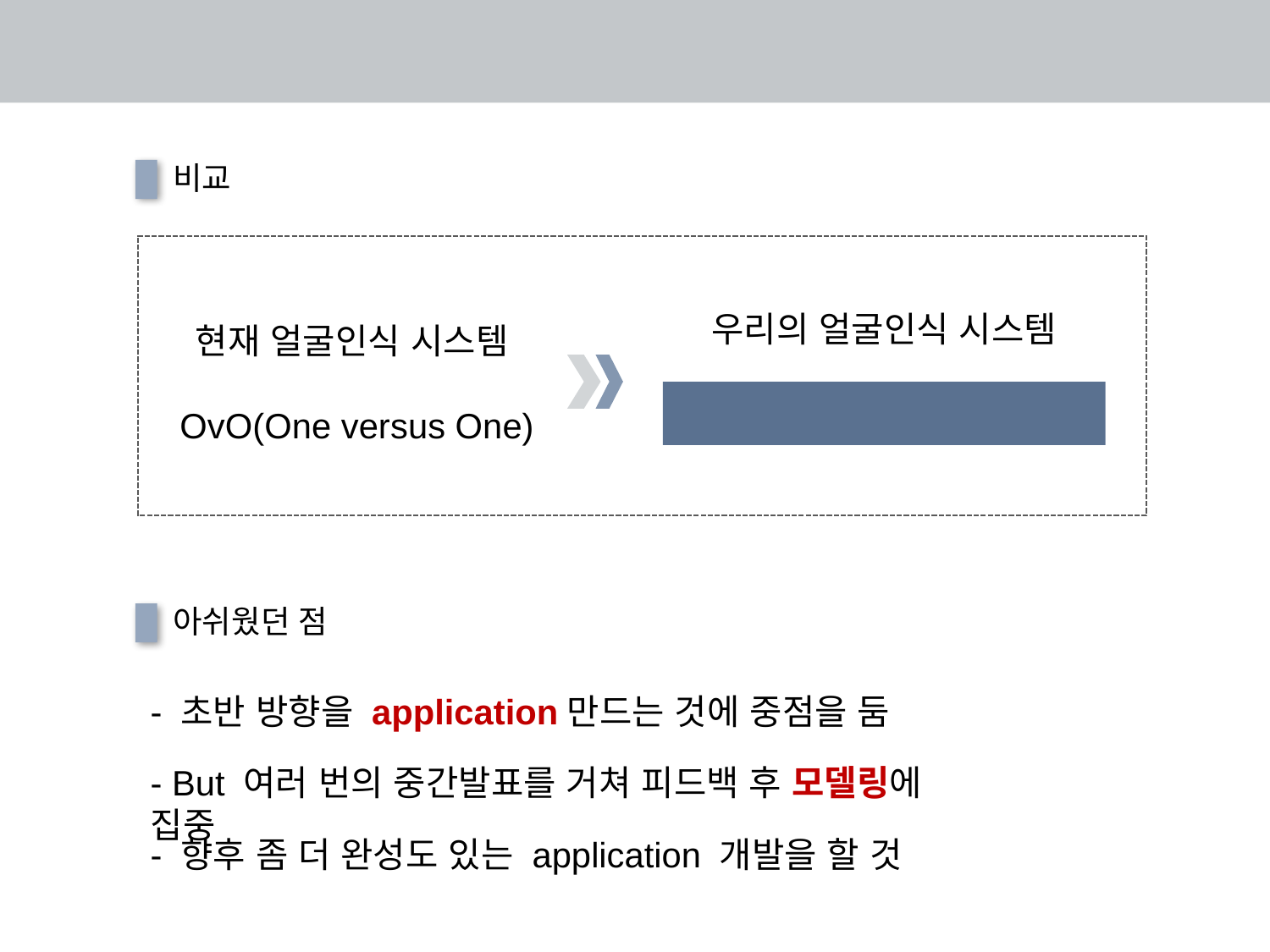

- 고	찰

비교

현재 얼굴인식 시스템
OvO(One versus One)
우리의 얼굴인식 시스템

OvA(One versus All)
아쉬웠던 점

- 초반 방향을 application만드는 것에 중점을 둠
- But 여러 번의 중간발표를 거쳐 피드백 후 모델링에 집중
- 향후 좀 더 완성도 있는 application 개발을 할 것